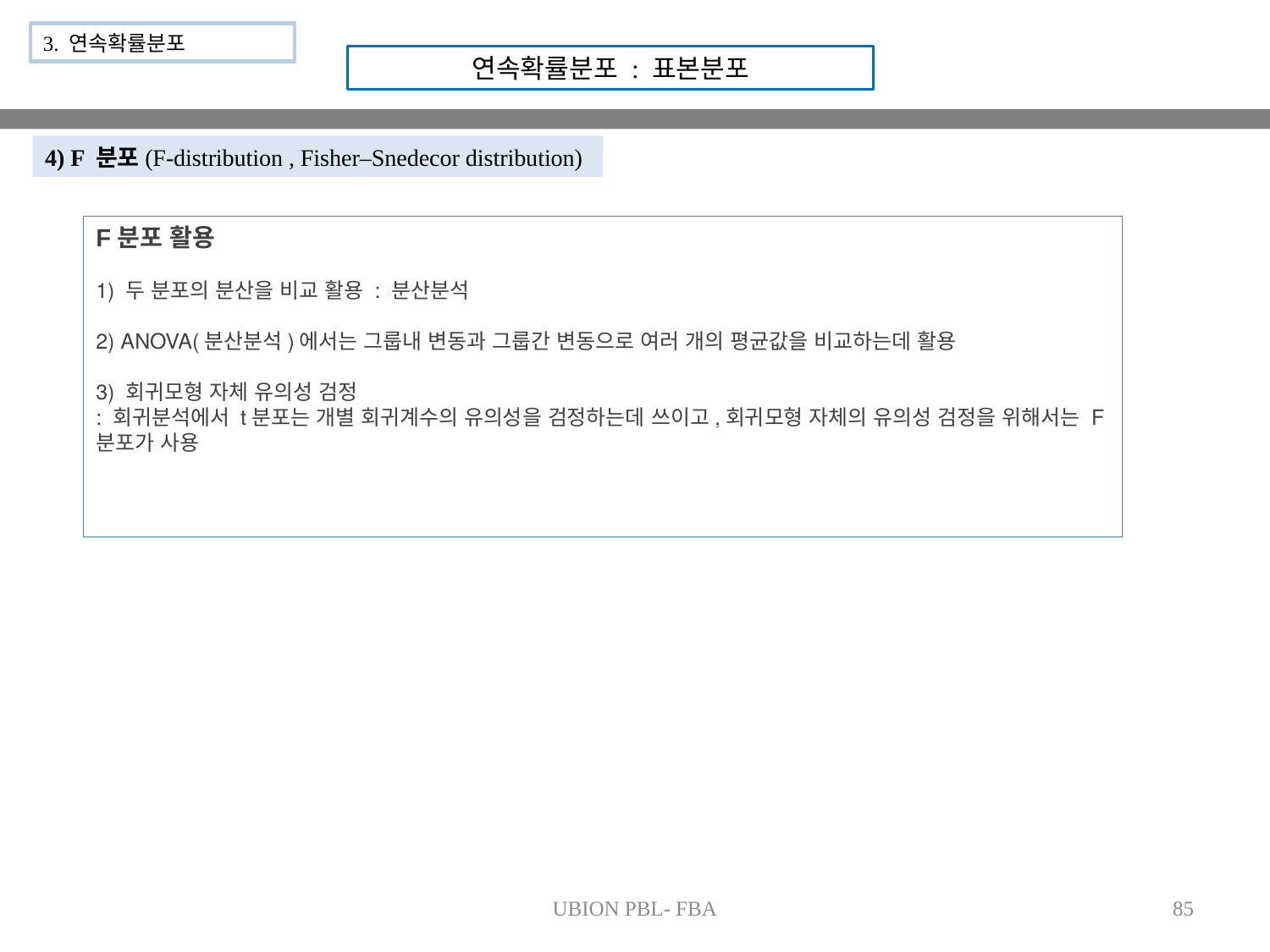

3. 연속확률분포

연속확률분포 : 표본분포

4) F 분포(F-distribution , Fisher–Snedecor distribution)
F분포 활용
1) 두 분포의 분산을 비교 활용 : 분산분석
2) ANOVA(분산분석)에서는 그룹내 변동과 그룹간 변동으로 여러 개의 평균값을 비교하는데 활용 
3) 회귀모형 자체 유의성 검정
: 회귀분석에서 t분포는 개별 회귀계수의 유의성을 검정하는데 쓰이고,회귀모형 자체의 유의성 검정을 위해서는 F분포가 사용
UBION PBL- FBA
85